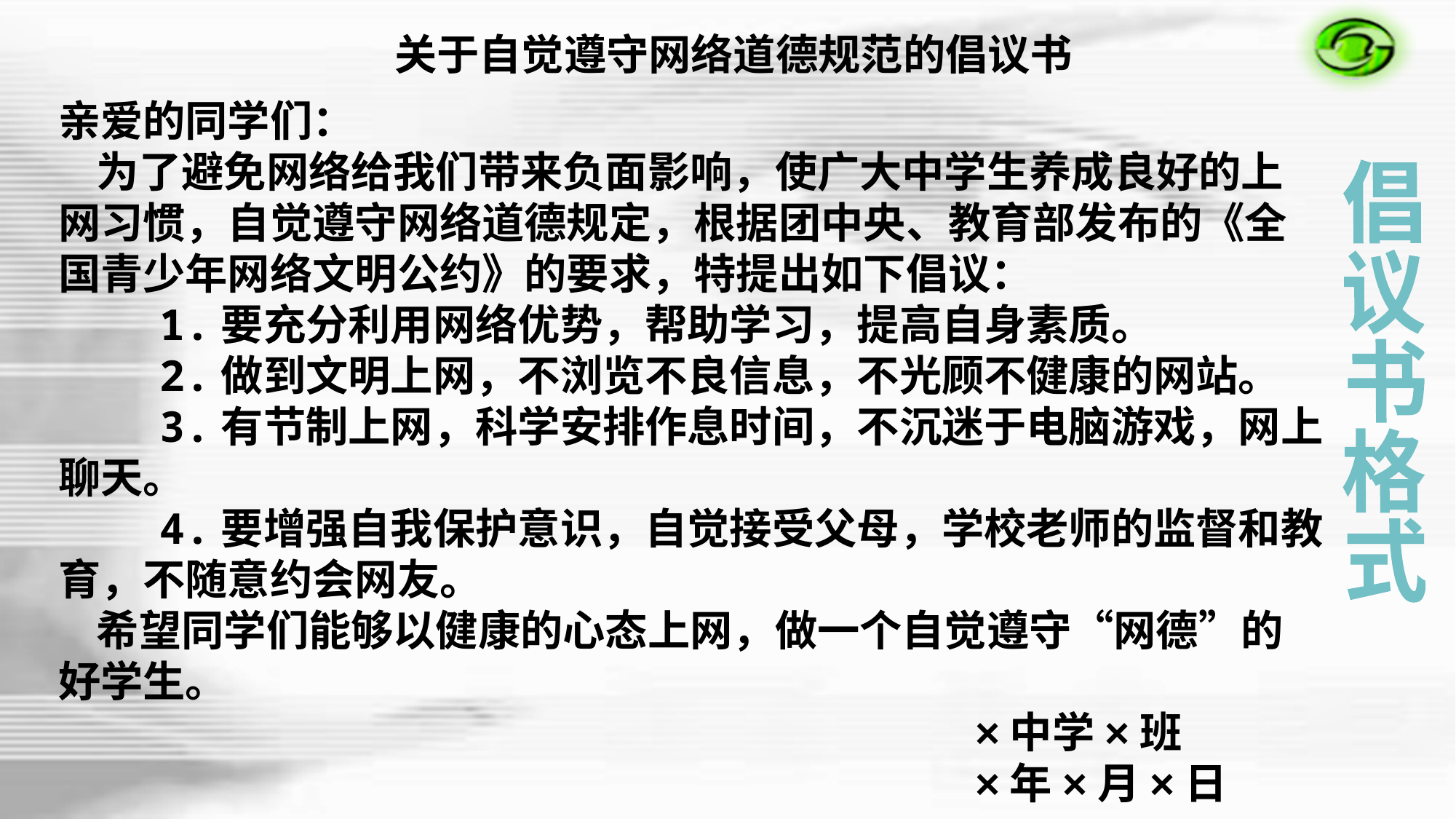

关于自觉遵守网络道德规范的倡议书
亲爱的同学们：
    为了避免网络给我们带来负面影响，使广大中学生养成良好的上网习惯，自觉遵守网络道德规定，根据团中央、教育部发布的《全国青少年网络文明公约》的要求，特提出如下倡议：
    1.要充分利用网络优势，帮助学习，提高自身素质。
    2.做到文明上网，不浏览不良信息，不光顾不健康的网站。
    3.有节制上网，科学安排作息时间，不沉迷于电脑游戏，网上聊天。
    4.要增强自我保护意识，自觉接受父母，学校老师的监督和教育，不随意约会网友。
    希望同学们能够以健康的心态上网，做一个自觉遵守“网德”的好学生。
                                    ×中学×班
                                    ×年×月×日
倡
议
书
格
式